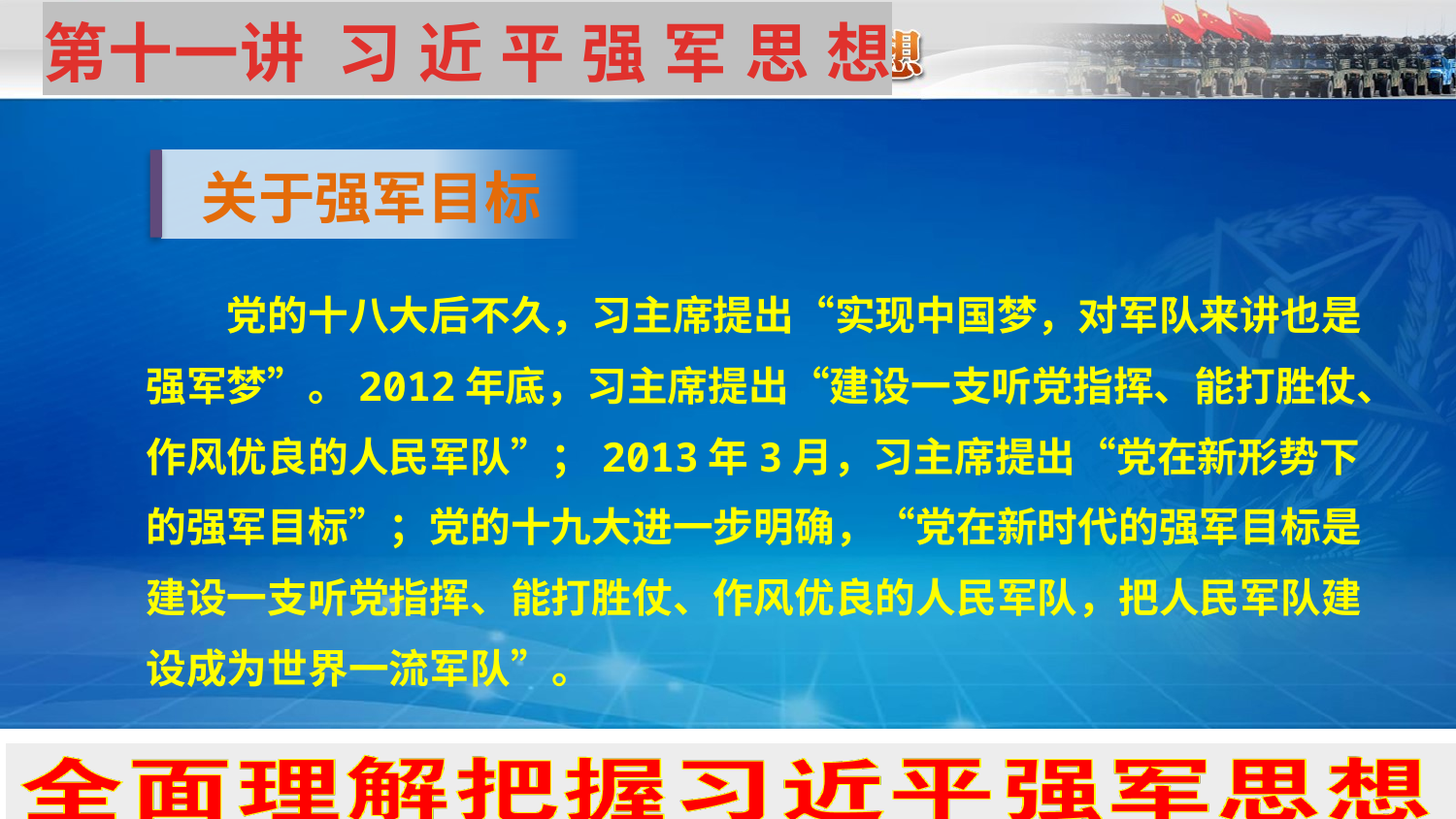

关于强军目标
　　党的十八大后不久，习主席提出“实现中国梦，对军队来讲也是强军梦”。2012年底，习主席提出“建设一支听党指挥、能打胜仗、作风优良的人民军队”；2013年3月，习主席提出“党在新形势下的强军目标”；党的十九大进一步明确，“党在新时代的强军目标是建设一支听党指挥、能打胜仗、作风优良的人民军队，把人民军队建设成为世界一流军队”。